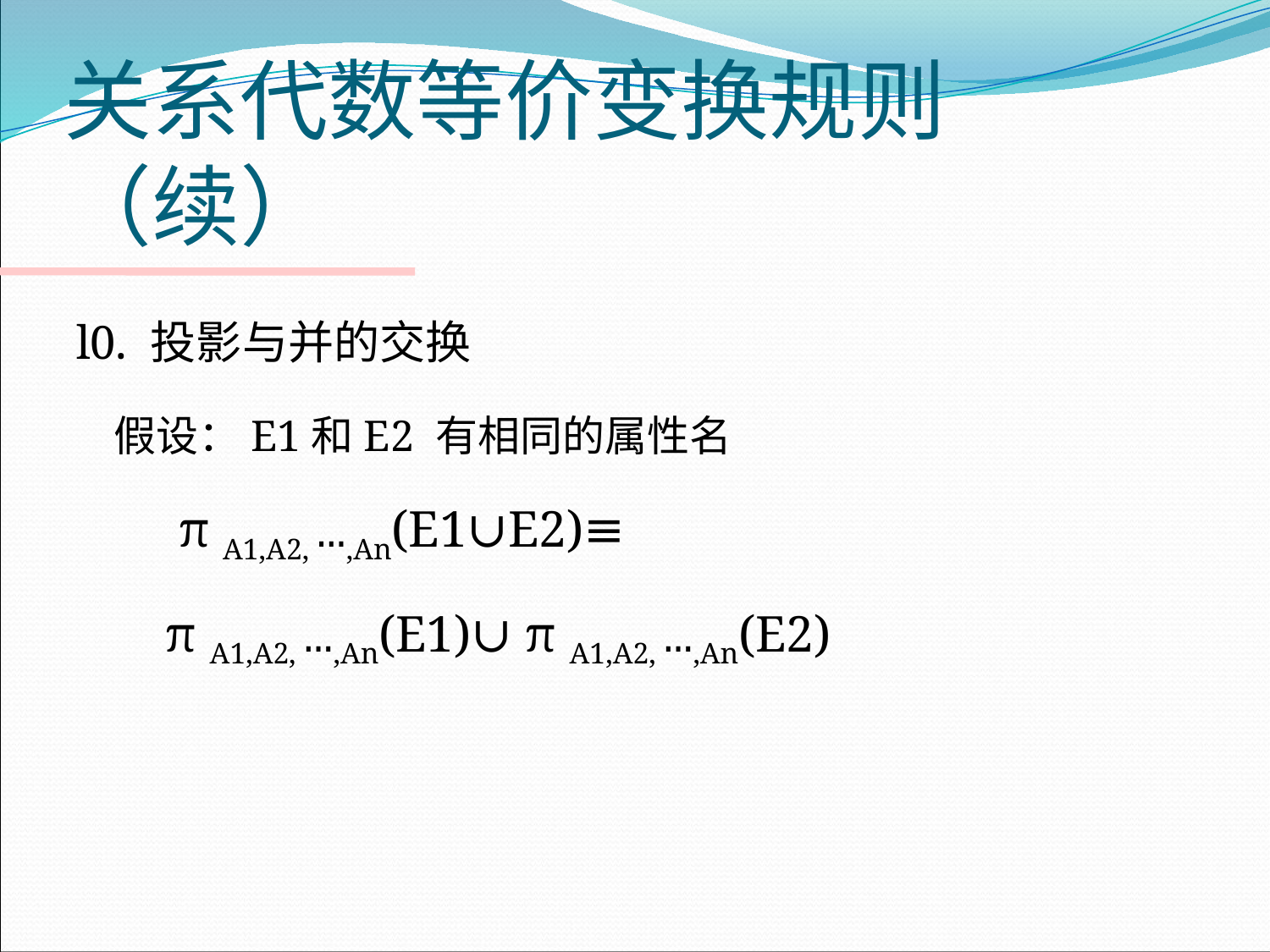

# 关系代数等价变换规则（续）
l0. 投影与并的交换
	假设：E1和E2 有相同的属性名
 	     π A1,A2, …,An(E1∪E2)≡
	    π A1,A2, …,An(E1)∪ π A1,A2, …,An(E2)

868